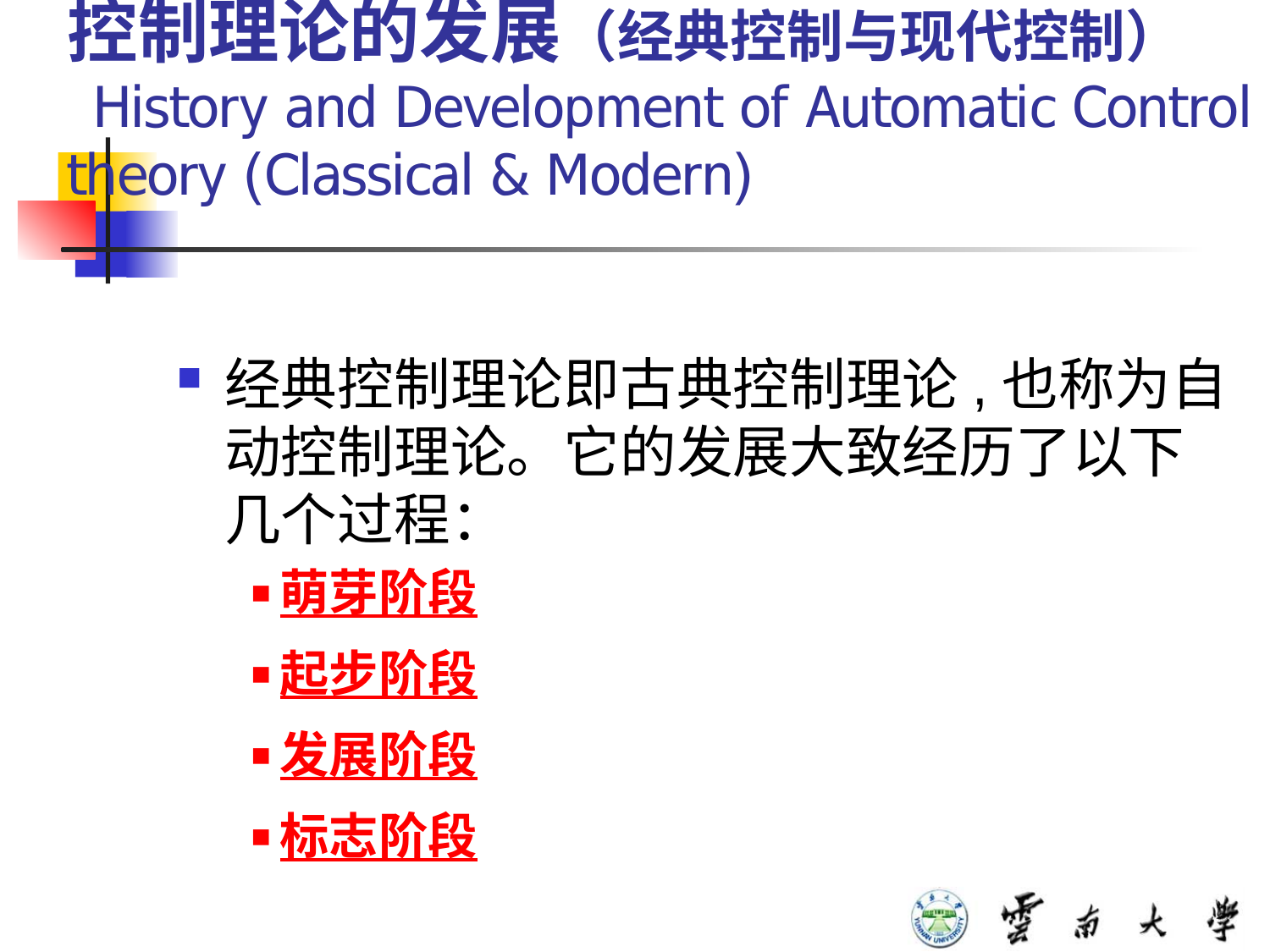

# 控制理论的发展（经典控制与现代控制） History and Development of Automatic Control theory (Classical & Modern)

经典控制理论即古典控制理论,也称为自动控制理论。它的发展大致经历了以下几个过程：
萌芽阶段
起步阶段
发展阶段
标志阶段